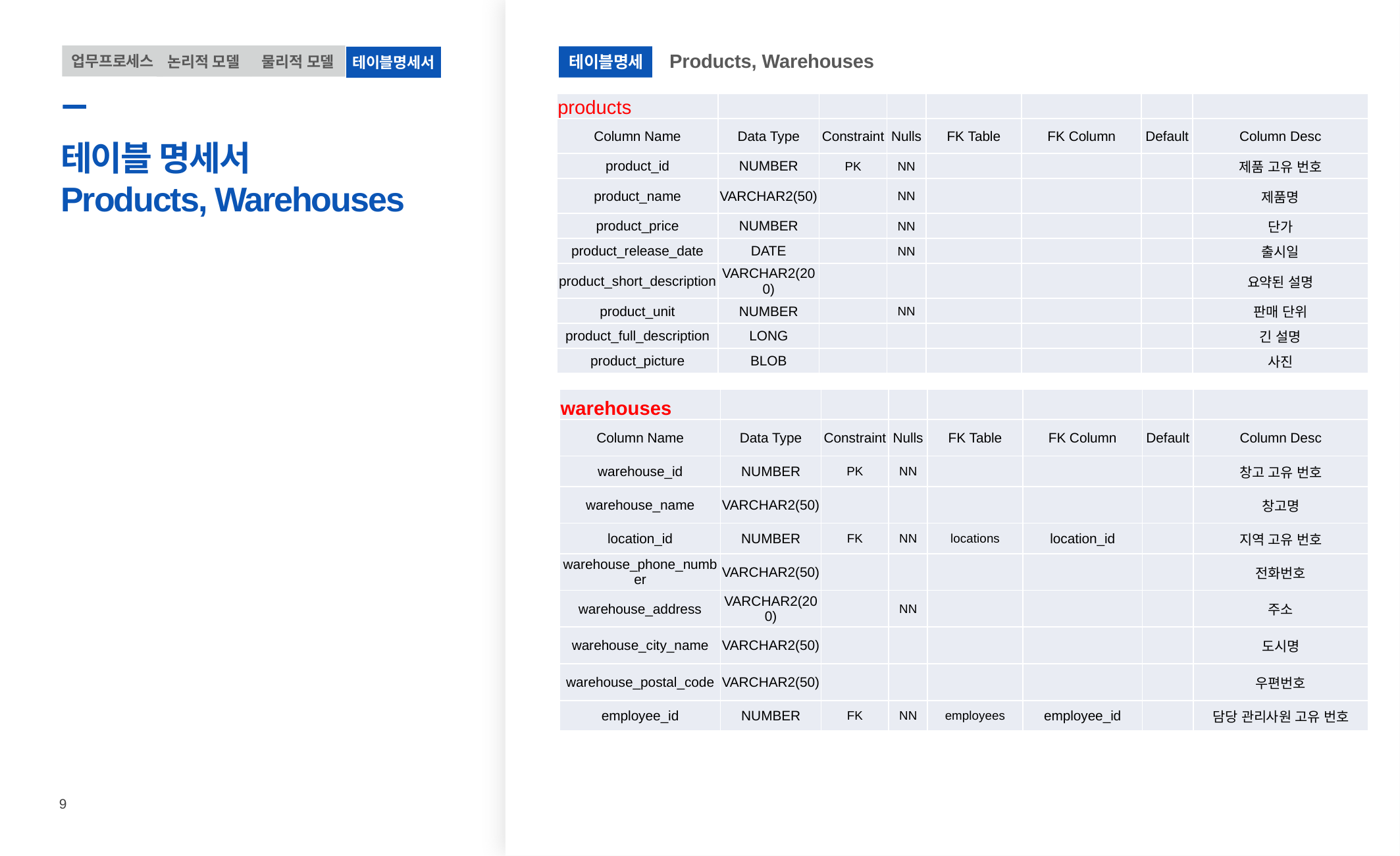

Products, Warehouses
업무프로세스
논리적 모델
물리적 모델
테이블명세서
테이블명세
| products |  |  |  |  |  |  |  |
| --- | --- | --- | --- | --- | --- | --- | --- |
| Column Name | Data Type | Constraint | Nulls | FK Table | FK Column | Default | Column Desc |
| product\_id | NUMBER | PK | NN |  |  |  | 제품 고유 번호 |
| product\_name | VARCHAR2(50) |  | NN |  |  |  | 제품명 |
| product\_price | NUMBER |  | NN |  |  |  | 단가 |
| product\_release\_date | DATE |  | NN |  |  |  | 출시일 |
| product\_short\_description | VARCHAR2(200) |  |  |  |  |  | 요약된 설명 |
| product\_unit | NUMBER |  | NN |  |  |  | 판매 단위 |
| product\_full\_description | LONG |  |  |  |  |  | 긴 설명 |
| product\_picture | BLOB |  |  |  |  |  | 사진 |
# 테이블 명세서 Products, Warehouses
| warehouses |  |  |  |  |  |  |  |
| --- | --- | --- | --- | --- | --- | --- | --- |
| Column Name | Data Type | Constraint | Nulls | FK Table | FK Column | Default | Column Desc |
| warehouse\_id | NUMBER | PK | NN |  |  |  | 창고 고유 번호 |
| warehouse\_name | VARCHAR2(50) |  |  |  |  |  | 창고명 |
| location\_id | NUMBER | FK | NN | locations | location\_id |  | 지역 고유 번호 |
| warehouse\_phone\_number | VARCHAR2(50) |  |  |  |  |  | 전화번호 |
| warehouse\_address | VARCHAR2(200) |  | NN |  |  |  | 주소 |
| warehouse\_city\_name | VARCHAR2(50) |  |  |  |  |  | 도시명 |
| warehouse\_postal\_code | VARCHAR2(50) |  |  |  |  |  | 우편번호 |
| employee\_id | NUMBER | FK | NN | employees | employee\_id |  | 담당 관리사원 고유 번호 |